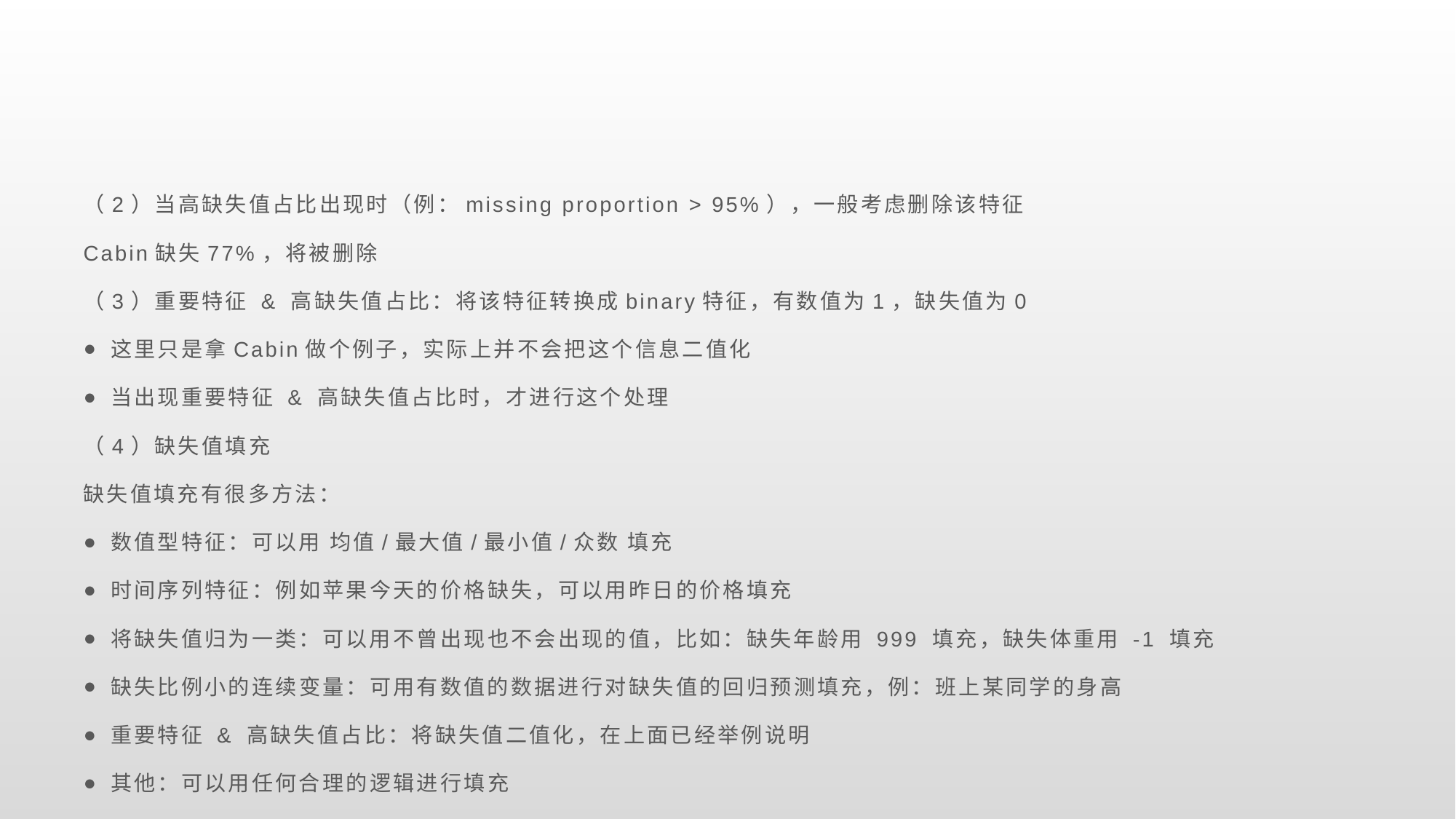

#
（2）当高缺失值占比出现时（例：missing proportion > 95%），一般考虑删除该特征
Cabin缺失77%，将被删除
（3）重要特征 & 高缺失值占比：将该特征转换成binary特征，有数值为1，缺失值为0
这里只是拿Cabin做个例子，实际上并不会把这个信息二值化
当出现重要特征 & 高缺失值占比时，才进行这个处理
（4）缺失值填充
缺失值填充有很多方法：
数值型特征：可以用 均值/最大值/最小值/众数 填充
时间序列特征：例如苹果今天的价格缺失，可以用昨日的价格填充
将缺失值归为一类：可以用不曾出现也不会出现的值，比如：缺失年龄用 999 填充，缺失体重用 -1 填充
缺失比例小的连续变量：可用有数值的数据进行对缺失值的回归预测填充，例：班上某同学的身高
重要特征 & 高缺失值占比：将缺失值二值化，在上面已经举例说明
其他：可以用任何合理的逻辑进行填充